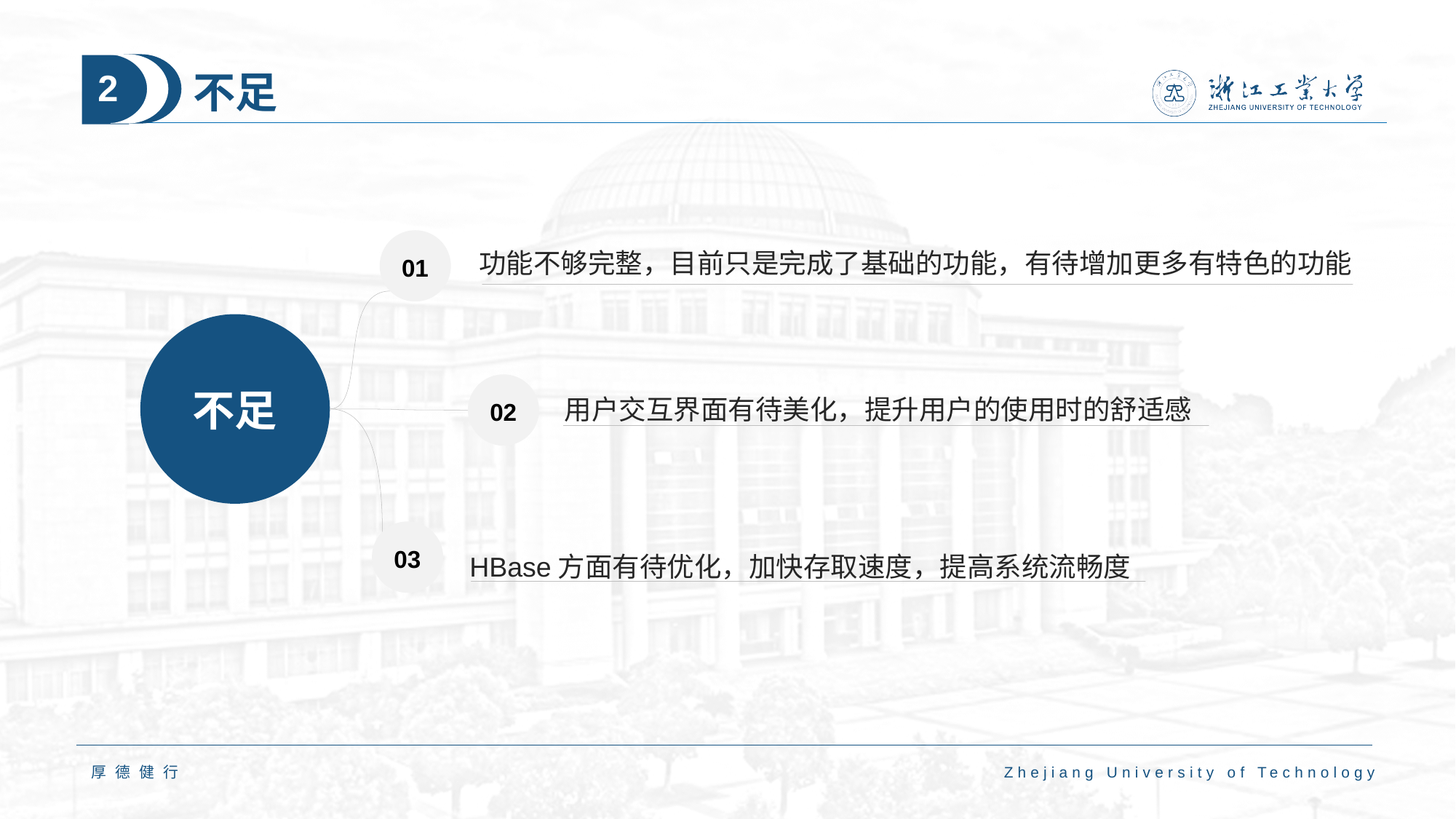

# 不足
2
01
02
03
功能不够完整，目前只是完成了基础的功能，有待增加更多有特色的功能
不足
用户交互界面有待美化，提升用户的使用时的舒适感
HBase方面有待优化，加快存取速度，提高系统流畅度
厚德健行
Zhejiang University of Technology